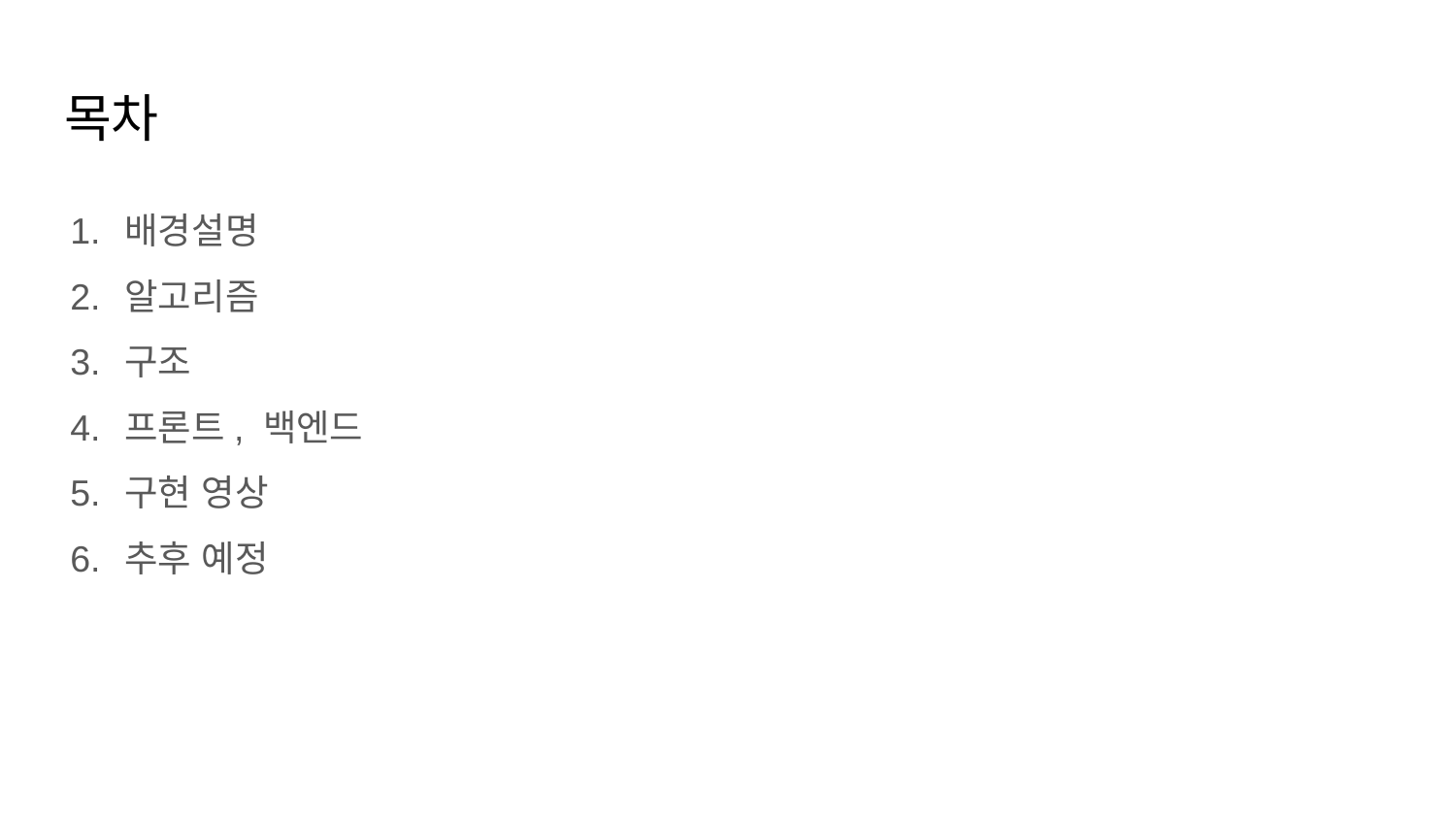

# 목차
배경설명
알고리즘
구조
프론트, 백엔드
구현 영상
추후 예정